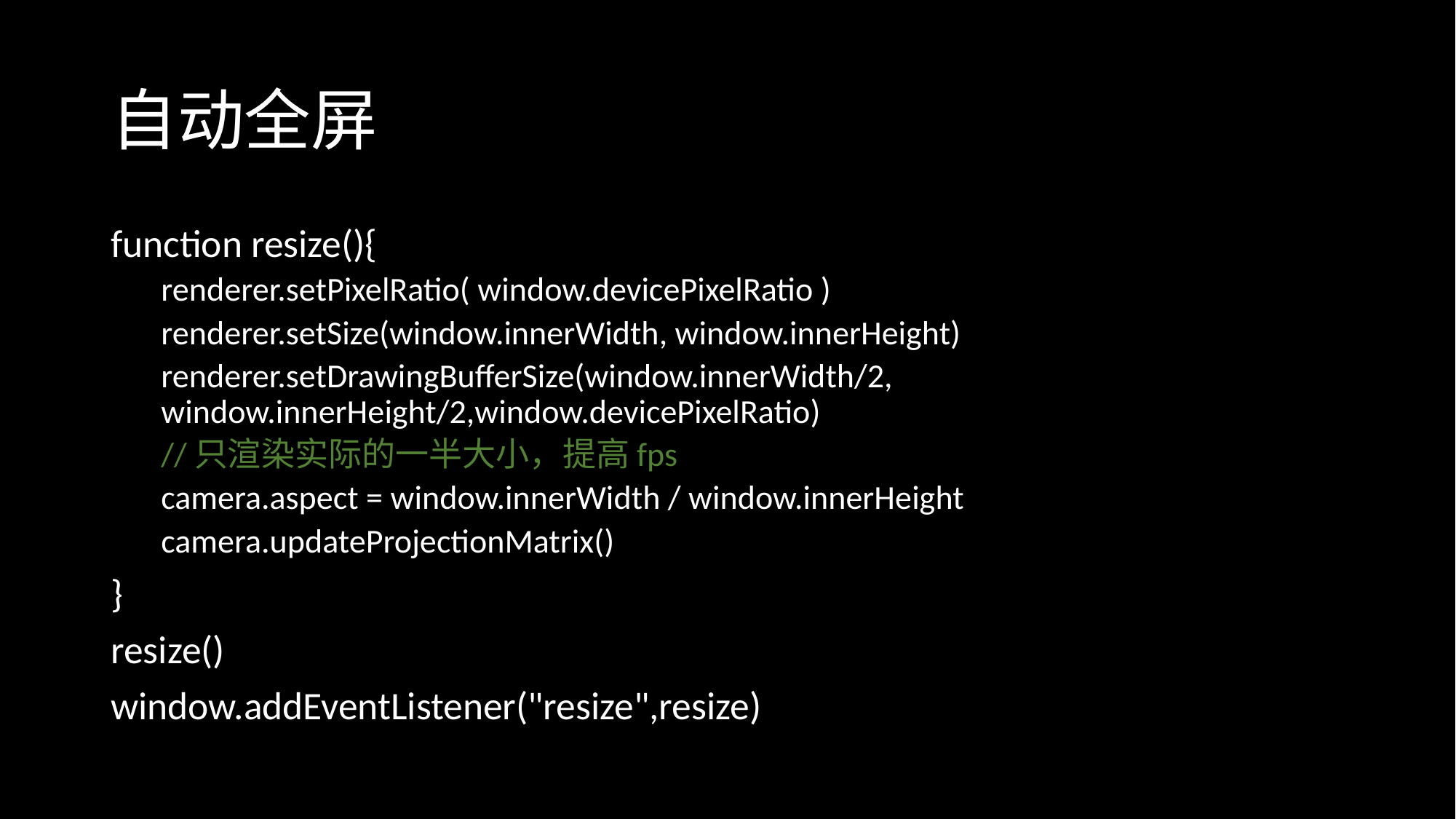

# 自动全屏
function resize(){
renderer.setPixelRatio( window.devicePixelRatio )
renderer.setSize(window.innerWidth, window.innerHeight)
renderer.setDrawingBufferSize(window.innerWidth/2, window.innerHeight/2,window.devicePixelRatio)
//只渲染实际的一半大小，提高fps
camera.aspect = window.innerWidth / window.innerHeight
camera.updateProjectionMatrix()
}
resize()
window.addEventListener("resize",resize)